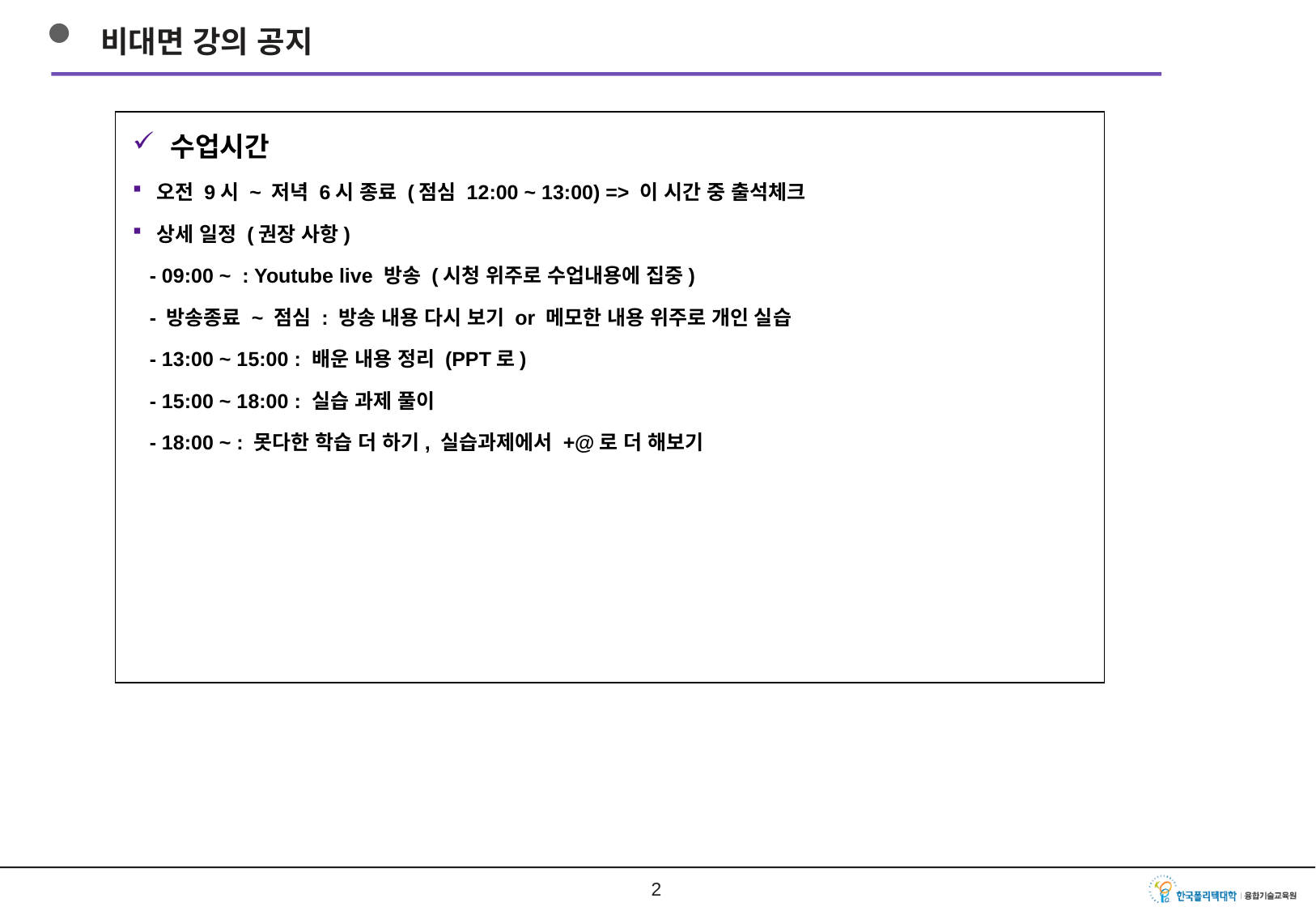

비대면 강의 공지
수업시간
오전 9시 ~ 저녁 6시 종료 (점심 12:00 ~ 13:00) => 이 시간 중 출석체크
상세 일정 (권장 사항)
   - 09:00 ~  : Youtube live 방송 (시청 위주로 수업내용에 집중)
   - 방송종료 ~ 점심 : 방송 내용 다시 보기 or 메모한 내용 위주로 개인 실습
   - 13:00 ~ 15:00 : 배운 내용 정리 (PPT로)
   - 15:00 ~ 18:00 : 실습 과제 풀이
   - 18:00 ~ : 못다한 학습 더 하기, 실습과제에서 +@로 더 해보기
2